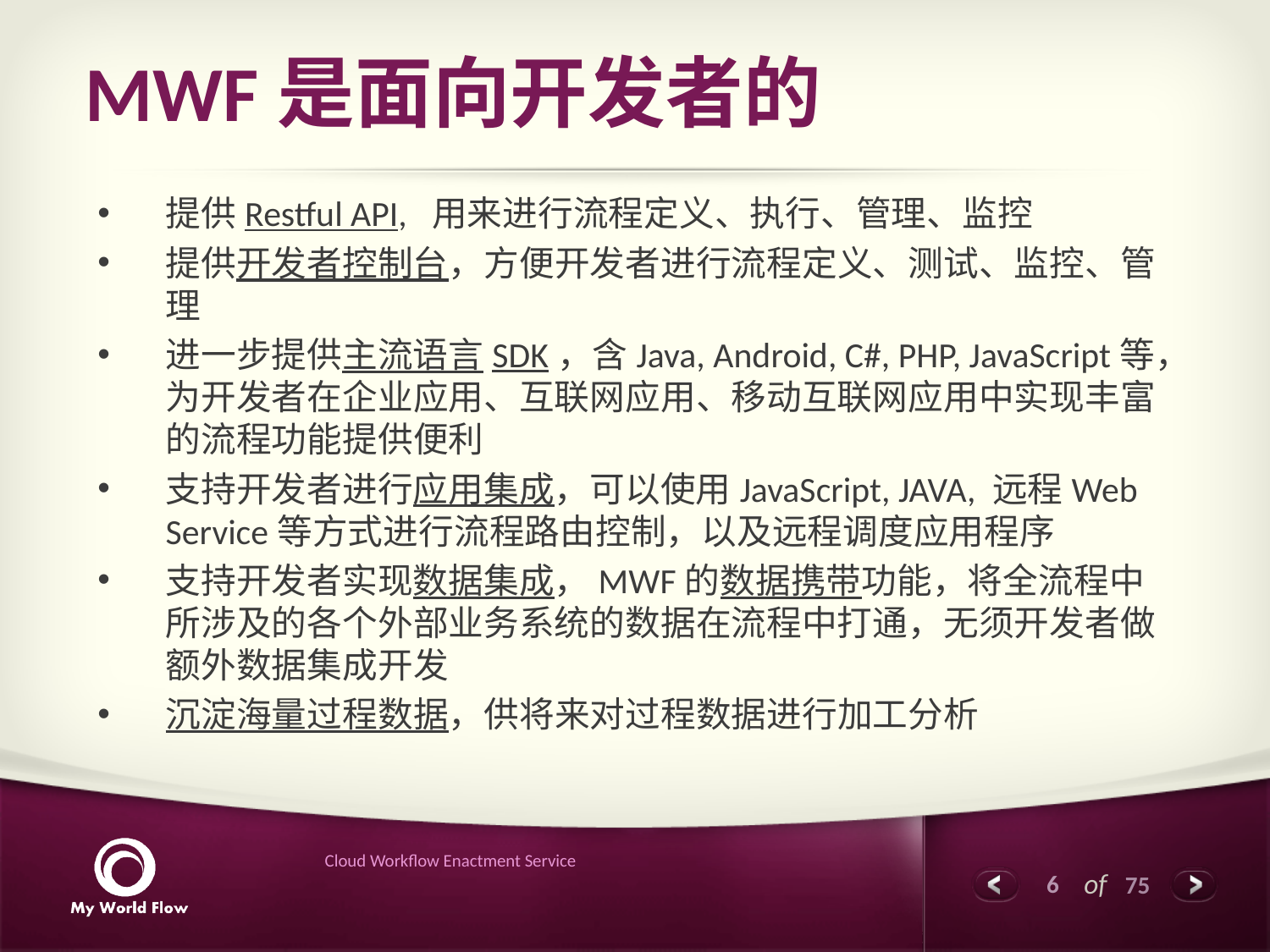

# MWF是面向开发者的
提供Restful API,  用来进行流程定义、执行、管理、监控
提供开发者控制台，方便开发者进行流程定义、测试、监控、管理
进一步提供主流语言SDK，含Java, Android, C#, PHP, JavaScript等，为开发者在企业应用、互联网应用、移动互联网应用中实现丰富的流程功能提供便利
支持开发者进行应用集成，可以使用JavaScript, JAVA, 远程Web Service等方式进行流程路由控制，以及远程调度应用程序
支持开发者实现数据集成，MWF的数据携带功能，将全流程中所涉及的各个外部业务系统的数据在流程中打通，无须开发者做额外数据集成开发
沉淀海量过程数据，供将来对过程数据进行加工分析